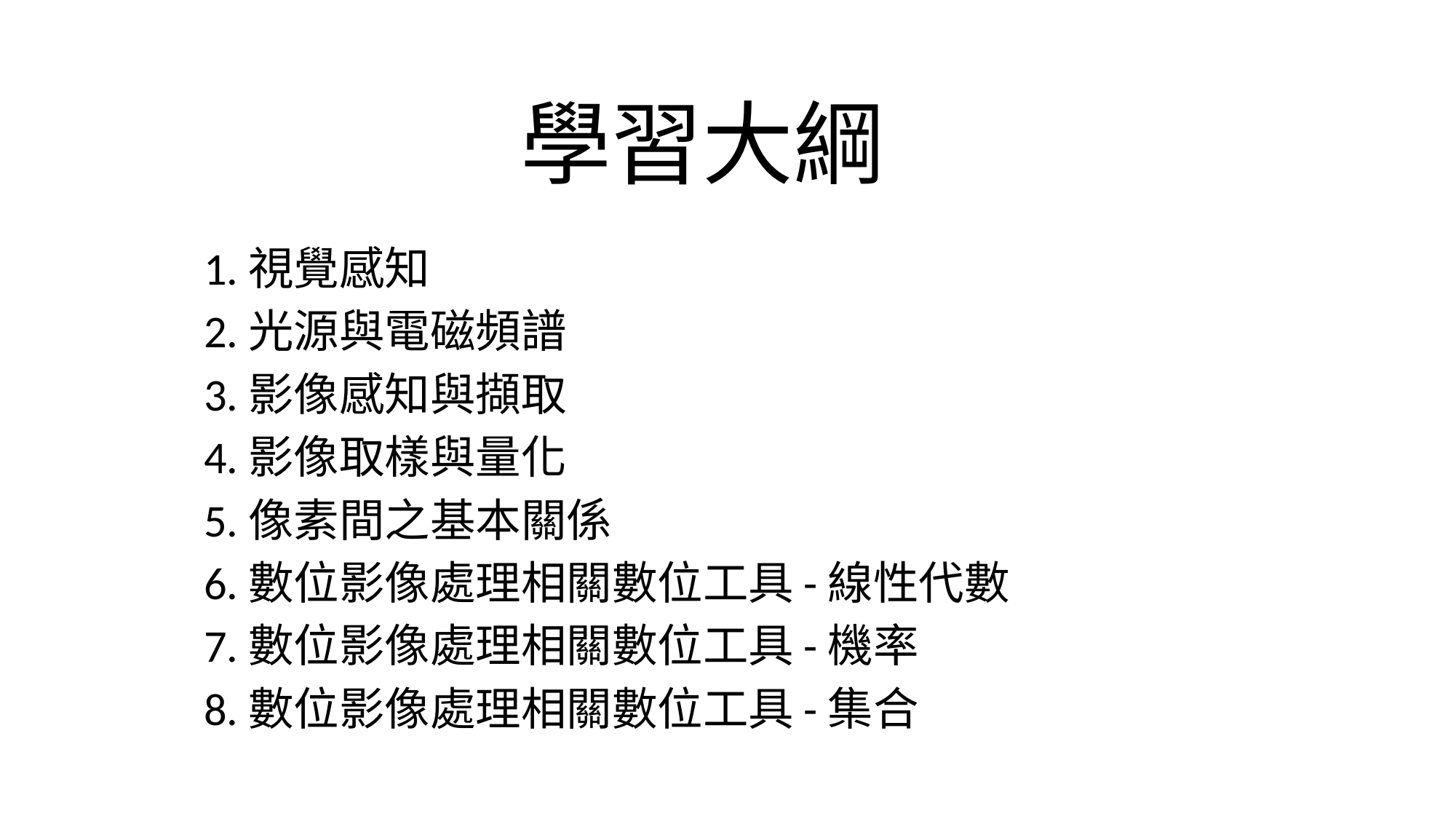

# 學習大綱
1.視覺感知
2.光源與電磁頻譜
3.影像感知與擷取
4.影像取樣與量化
5.像素間之基本關係
6.數位影像處理相關數位工具-線性代數
7.數位影像處理相關數位工具-機率
8.數位影像處理相關數位工具-集合